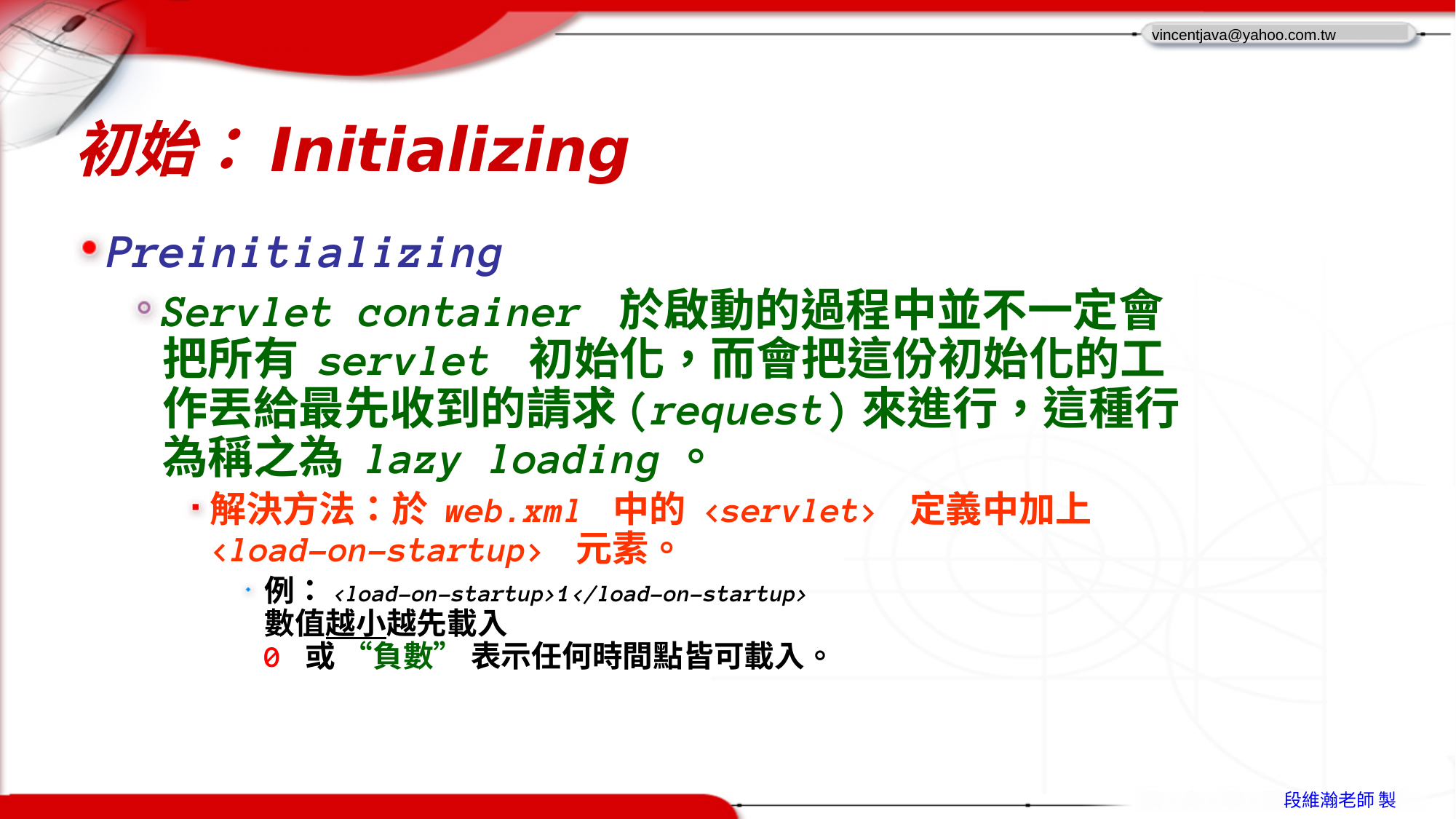

# 初始：Initializing
Preinitializing
Servlet container 於啟動的過程中並不一定會把所有 servlet 初始化，而會把這份初始化的工作丟給最先收到的請求(request)來進行，這種行為稱之為 lazy loading。
解決方法：於 web.xml 中的 <servlet> 定義中加上 <load-on-startup> 元素。
例：<load-on-startup>1</load-on-startup>
數值越小越先載入
0 或 “負數” 表示任何時間點皆可載入。